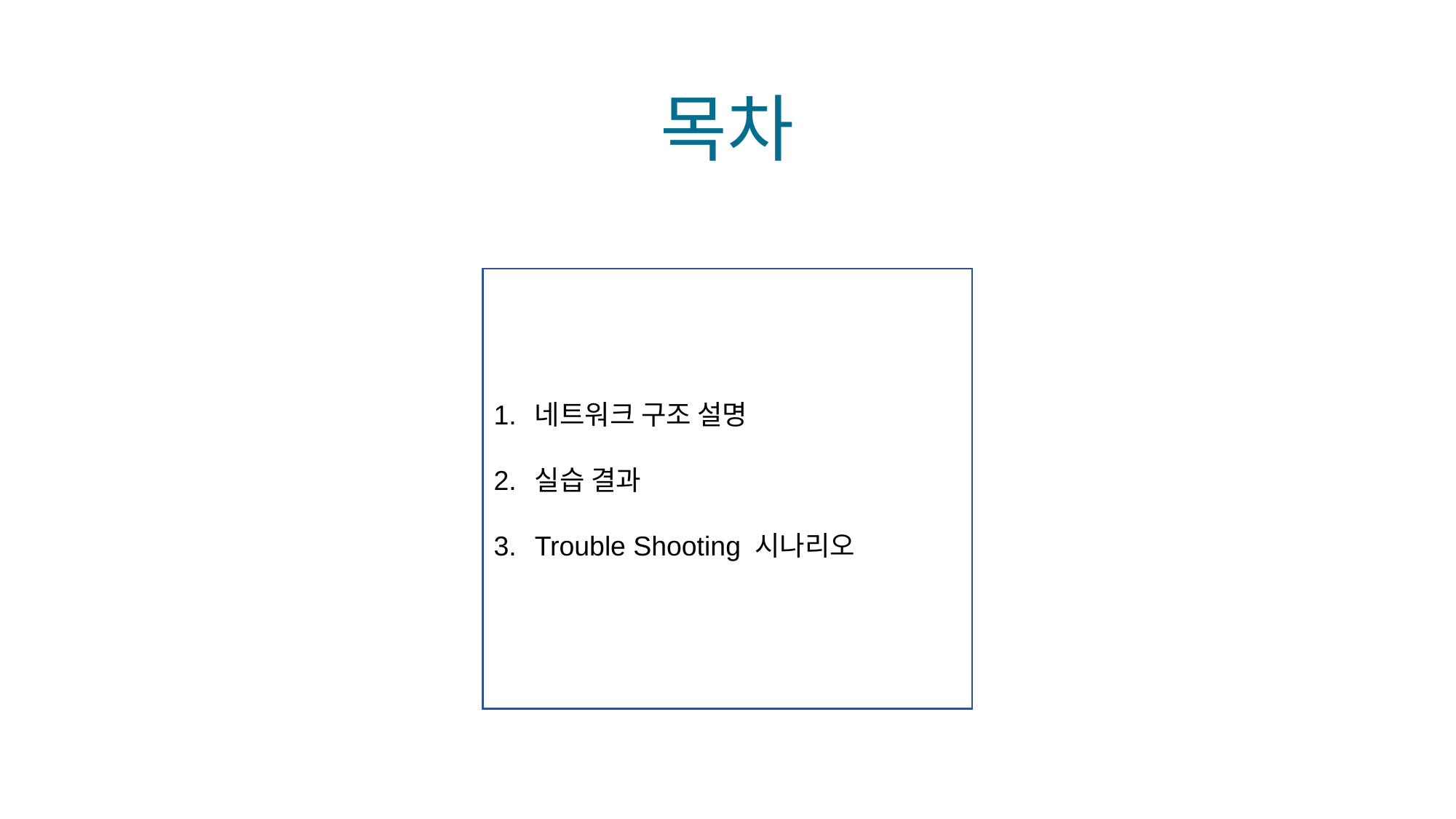

목차
네트워크 구조 설명
실습 결과
Trouble Shooting 시나리오